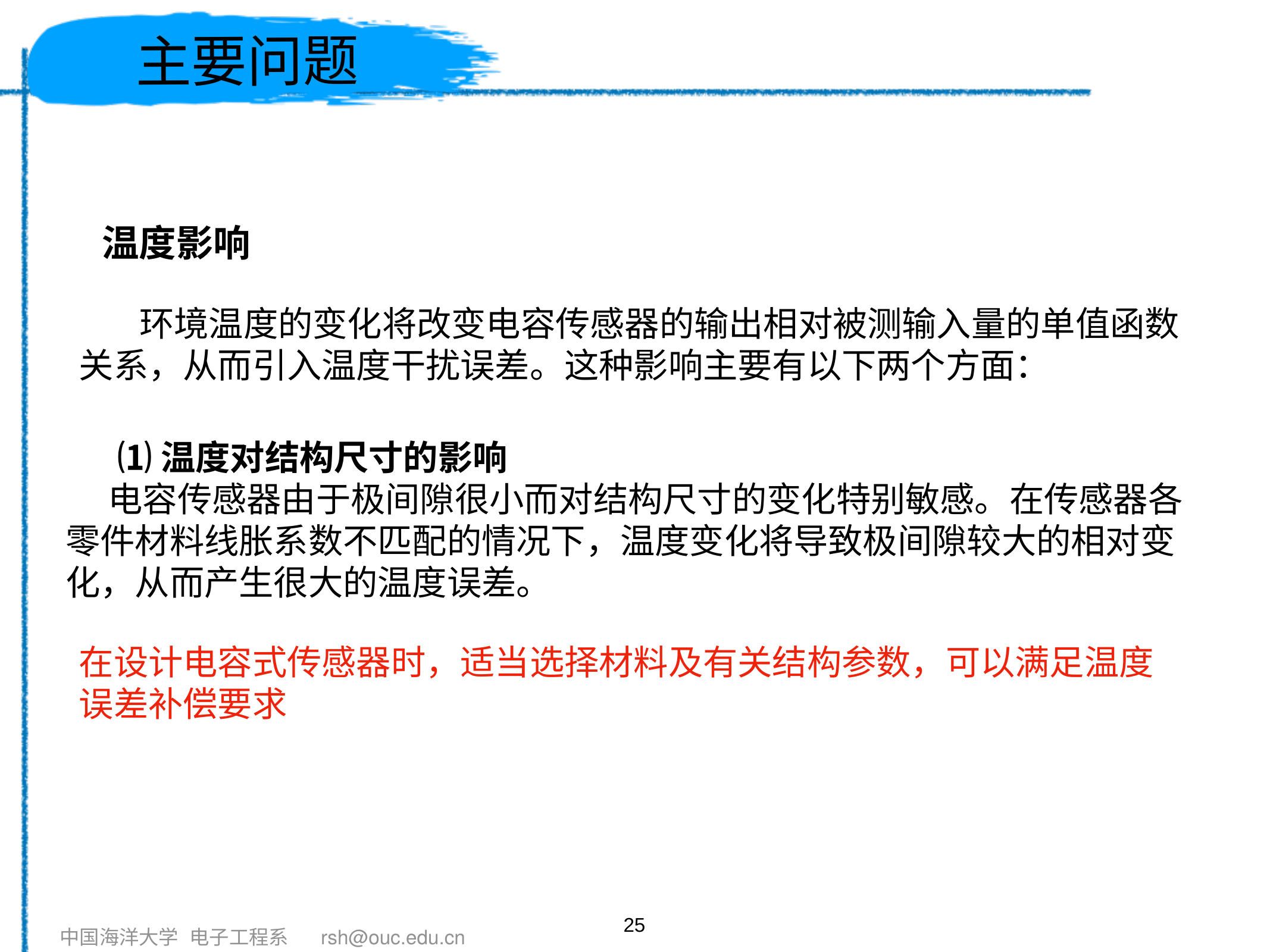

# 主要问题
温度影响
 环境温度的变化将改变电容传感器的输出相对被测输入量的单值函数关系，从而引入温度干扰误差。这种影响主要有以下两个方面：
 ⑴温度对结构尺寸的影响
电容传感器由于极间隙很小而对结构尺寸的变化特别敏感。在传感器各零件材料线胀系数不匹配的情况下，温度变化将导致极间隙较大的相对变化，从而产生很大的温度误差。
在设计电容式传感器时，适当选择材料及有关结构参数，可以满足温度误差补偿要求
25